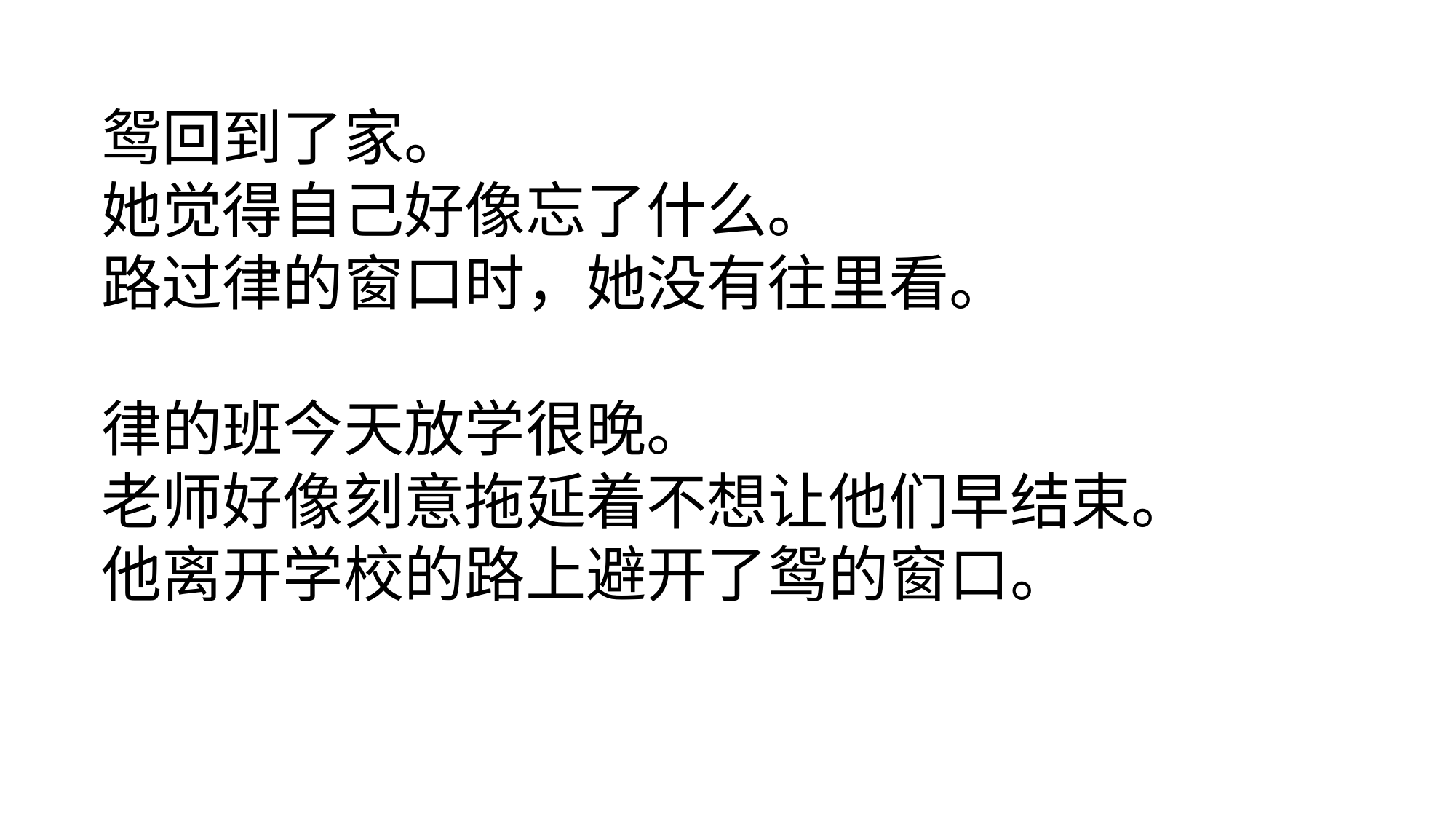

鸳回到了家。
她觉得自己好像忘了什么。
路过律的窗口时，她没有往里看。

律的班今天放学很晚。
老师好像刻意拖延着不想让他们早结束。
他离开学校的路上避开了鸳的窗口。